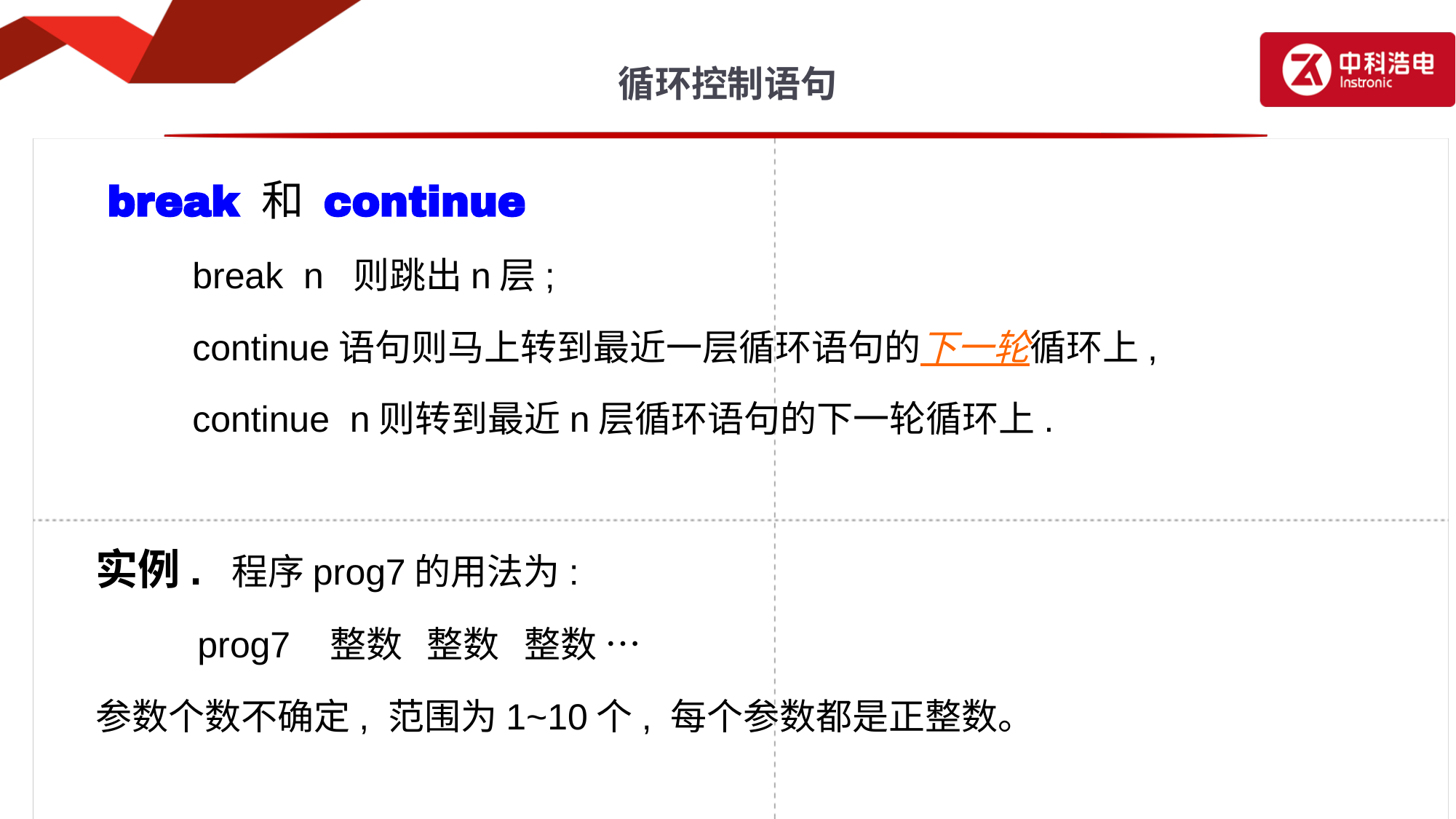

# 循环控制语句
 break 和 continue
  	break  n  则跳出n层;
	continue语句则马上转到最近一层循环语句的下一轮循环上,
	continue  n则转到最近n层循环语句的下一轮循环上.

实例.  程序prog7的用法为:
          prog7   整数   整数   整数 …
参数个数不确定, 范围为1~10个, 每个参数都是正整数。